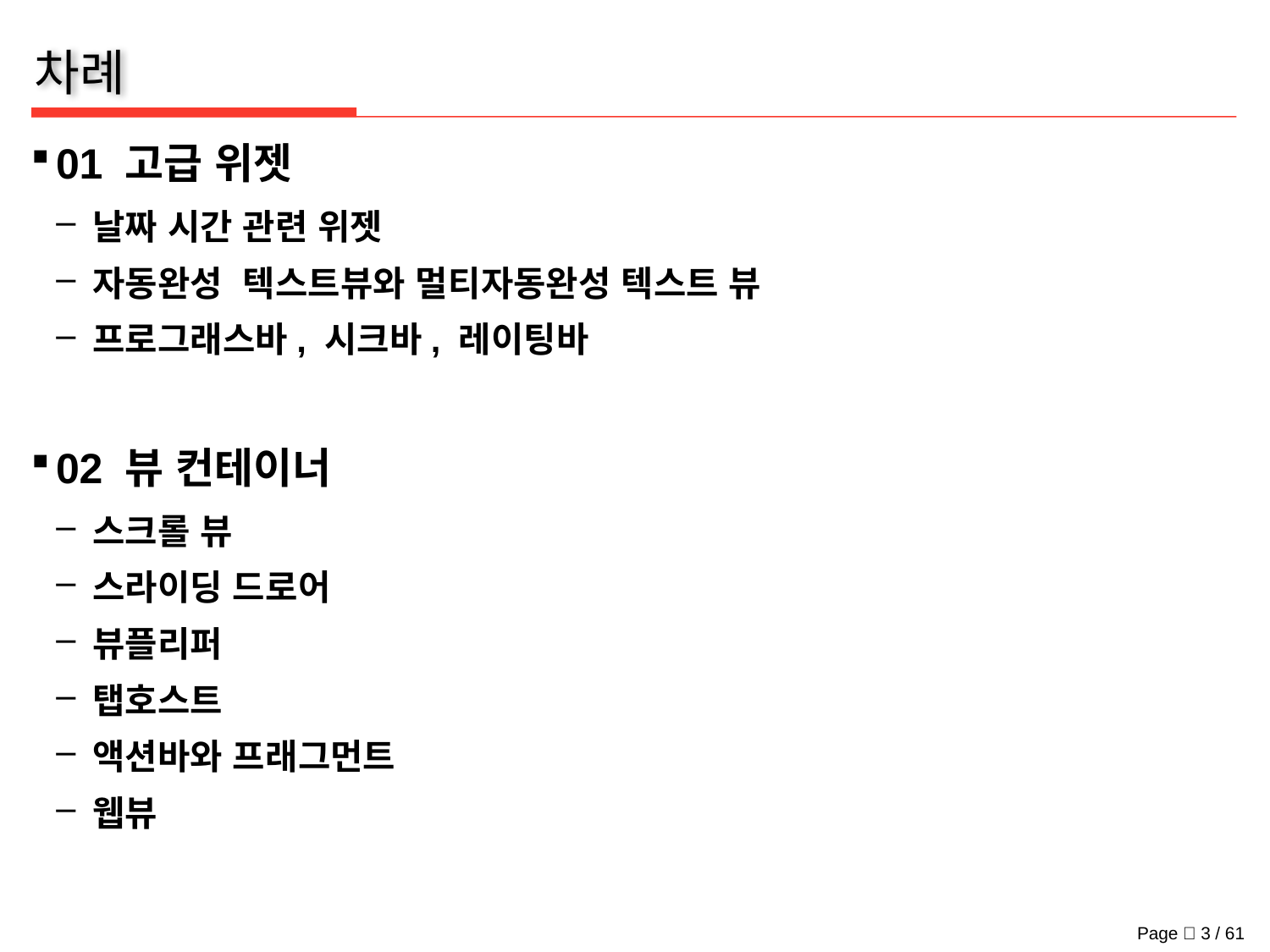

01 고급 위젯
날짜 시간 관련 위젯
자동완성  텍스트뷰와 멀티자동완성 텍스트 뷰
프로그래스바, 시크바, 레이팅바

02 뷰 컨테이너
스크롤 뷰
스라이딩 드로어
뷰플리퍼
탭호스트
액션바와 프래그먼트
웹뷰